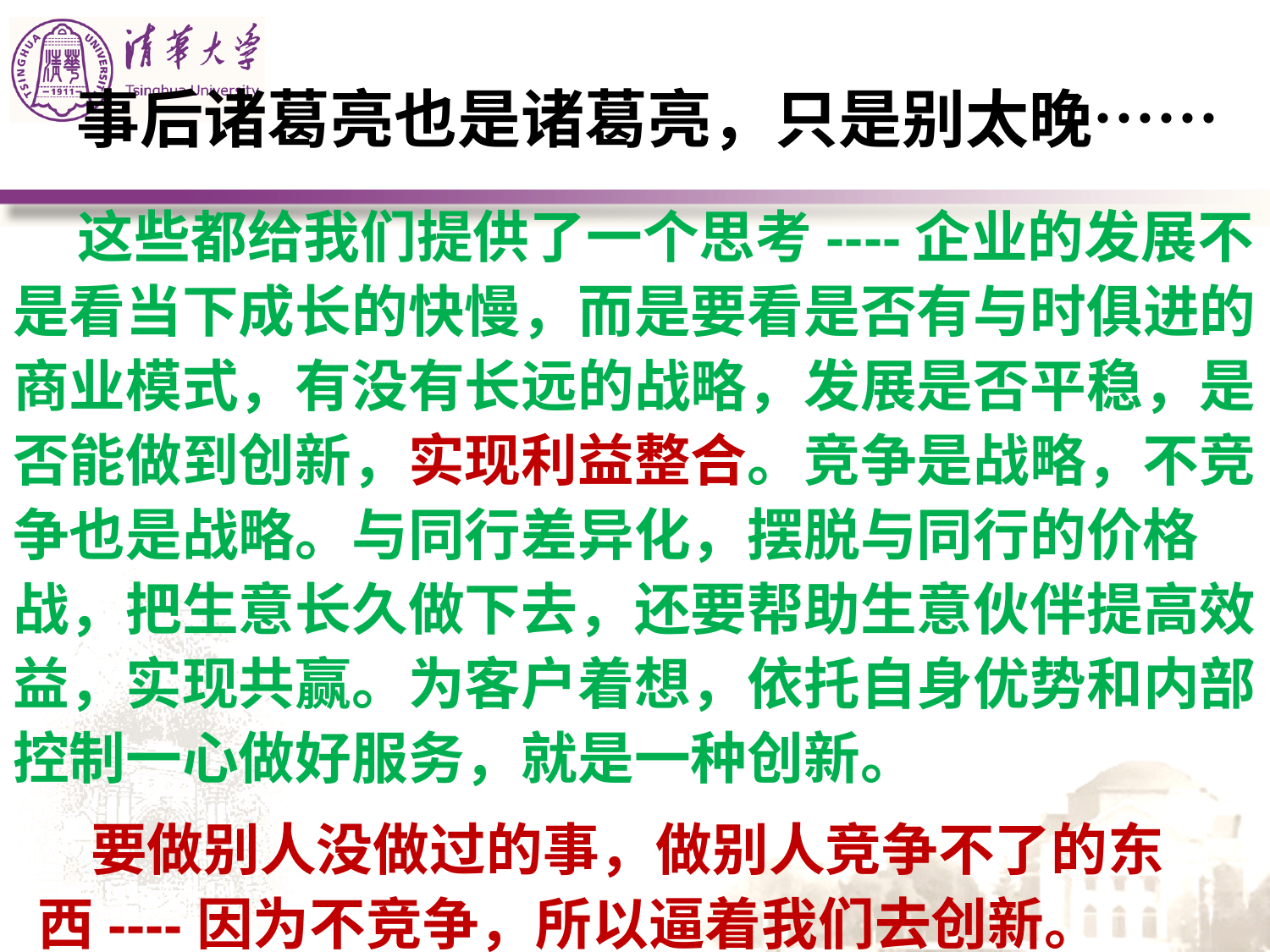

# 事后诸葛亮也是诸葛亮，只是别太晚……
    这些都给我们提供了一个思考----企业的发展不是看当下成长的快慢，而是要看是否有与时俱进的商业模式，有没有长远的战略，发展是否平稳，是否能做到创新，实现利益整合。竞争是战略，不竞争也是战略。与同行差异化，摆脱与同行的价格战，把生意长久做下去，还要帮助生意伙伴提高效益，实现共赢。为客户着想，依托自身优势和内部控制一心做好服务，就是一种创新。
     要做别人没做过的事，做别人竞争不了的东西----因为不竞争，所以逼着我们去创新。